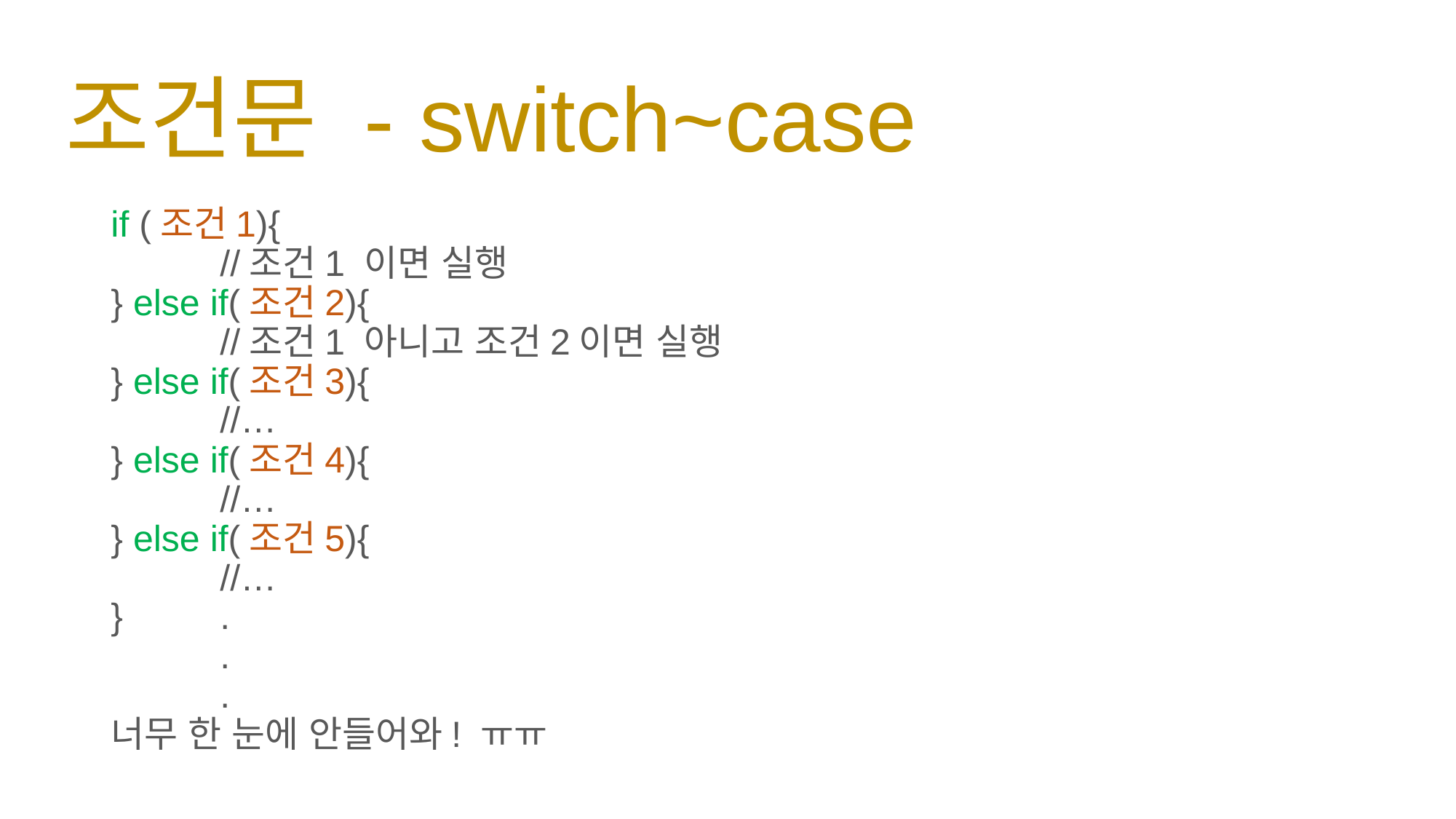

# 조건문 - switch~case
if (조건1){
	//조건1 이면 실행
} else if(조건2){
	//조건1 아니고 조건2이면 실행
} else if(조건3){
	//…
} else if(조건4){
	//…
} else if(조건5){
	//…
}	.
	.
	.
너무 한 눈에 안들어와! ㅠㅠ